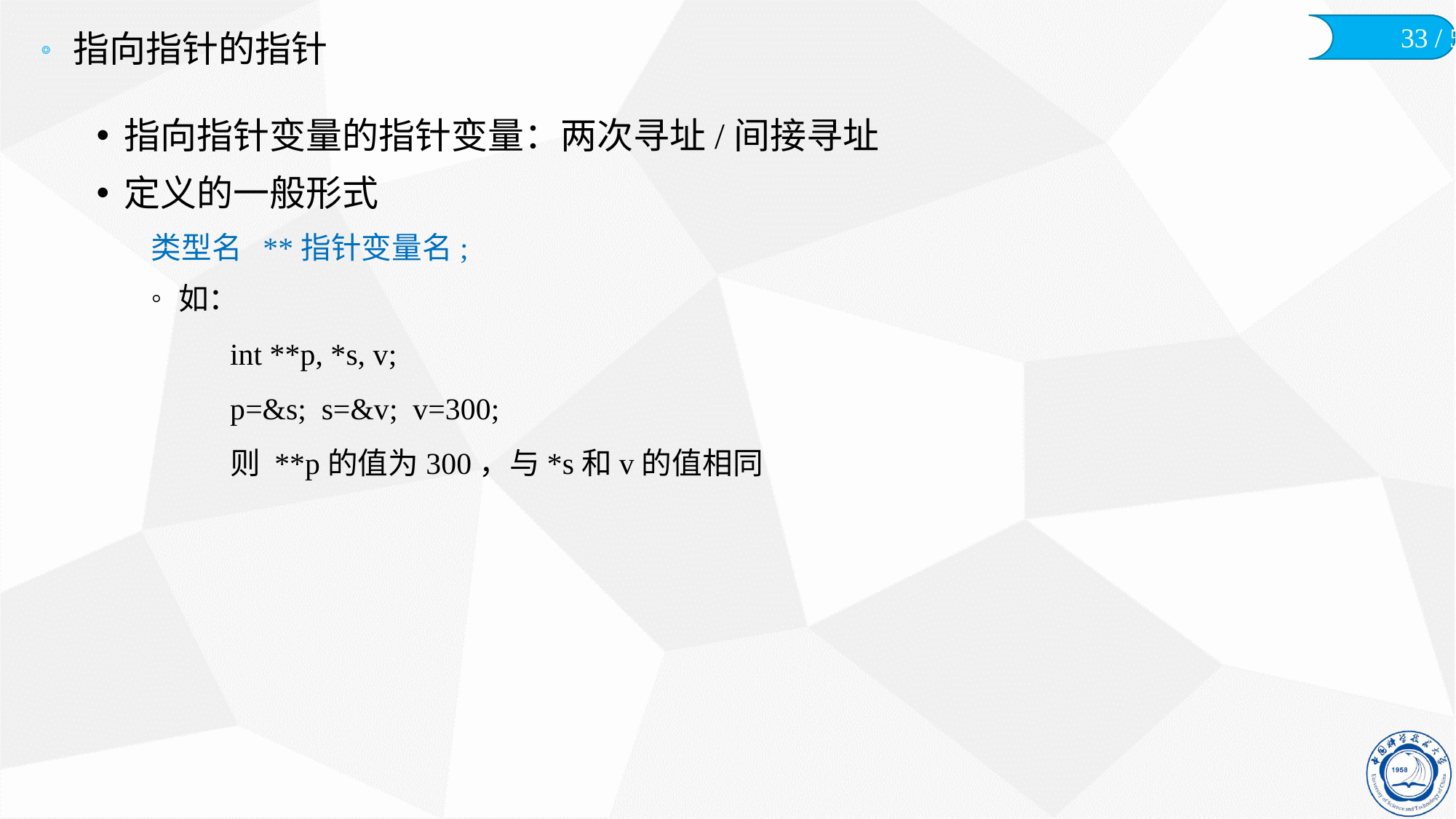

# 指向指针的指针
指向指针变量的指针变量：两次寻址/间接寻址
定义的一般形式
类型名  **指针变量名;
如：
int **p, *s, v;
p=&s;  s=&v;  v=300;
则 **p的值为300，与*s和v的值相同